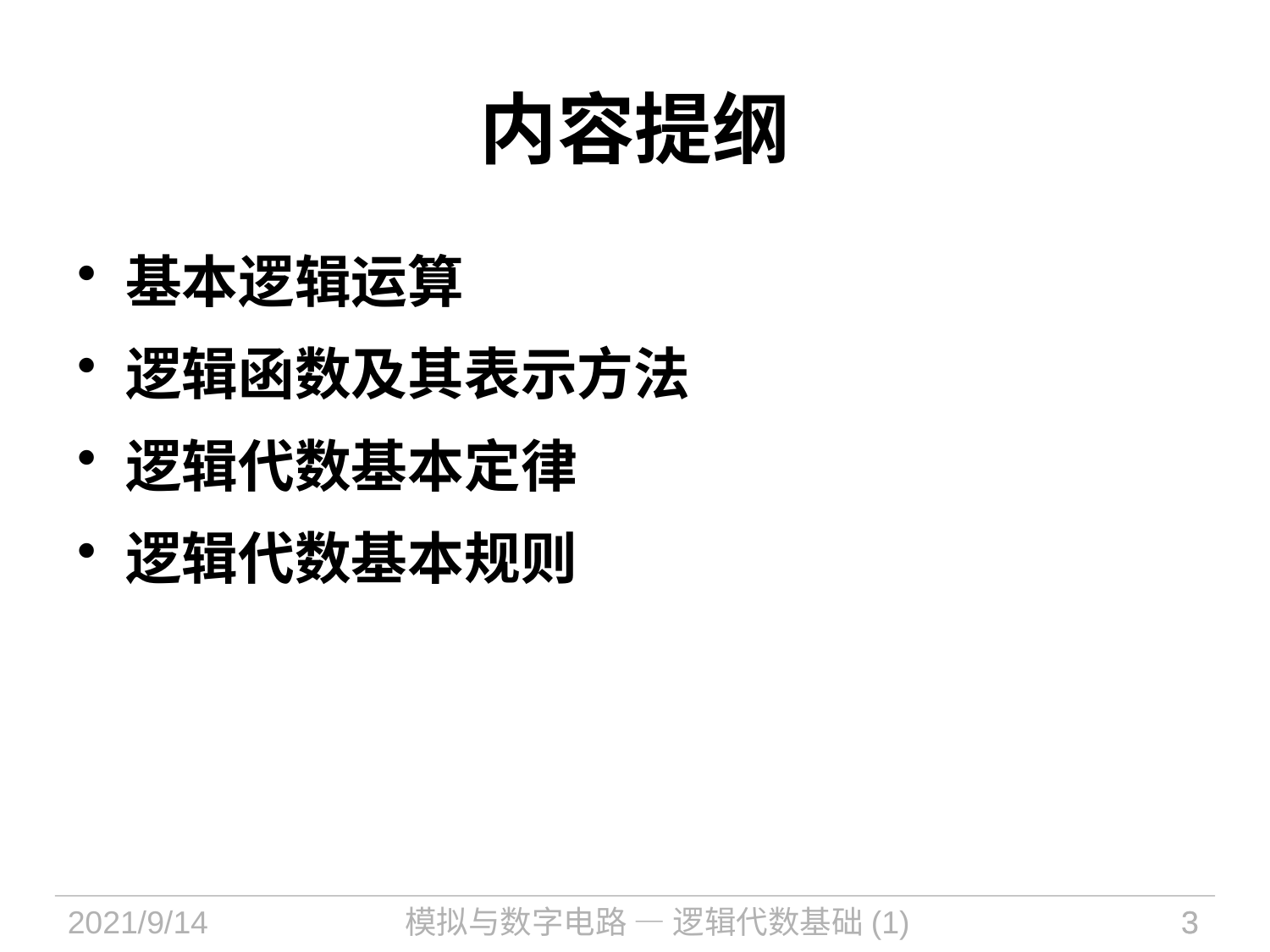

内容提纲
基本逻辑运算
逻辑函数及其表示方法
逻辑代数基本定律
逻辑代数基本规则
2021/9/14
模拟与数字电路 — 逻辑代数基础(1)
3
3